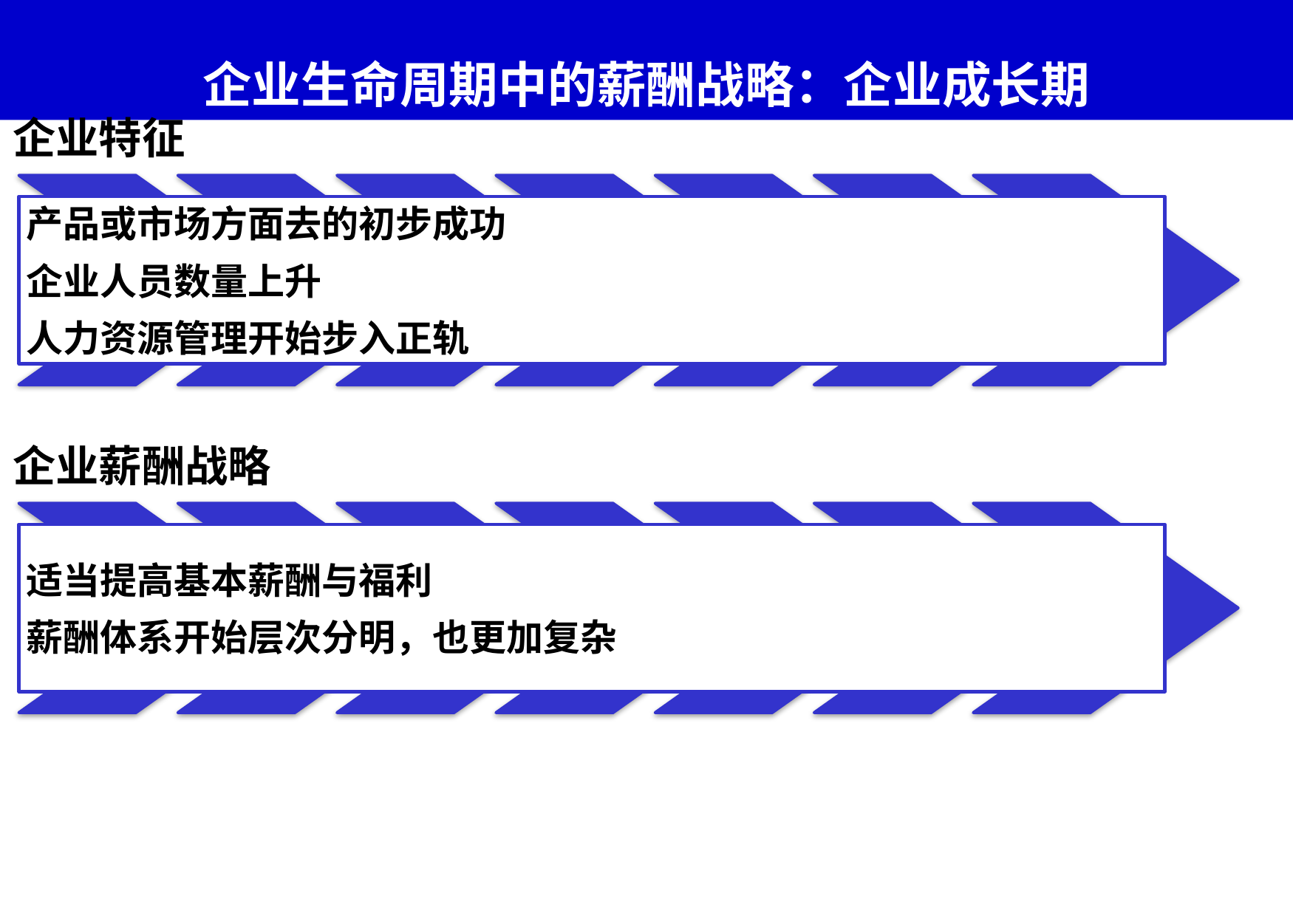

# 企业生命周期中的薪酬战略：企业成长期
企业特征
产品或市场方面去的初步成功
企业人员数量上升
人力资源管理开始步入正轨
企业薪酬战略
适当提高基本薪酬与福利
薪酬体系开始层次分明，也更加复杂